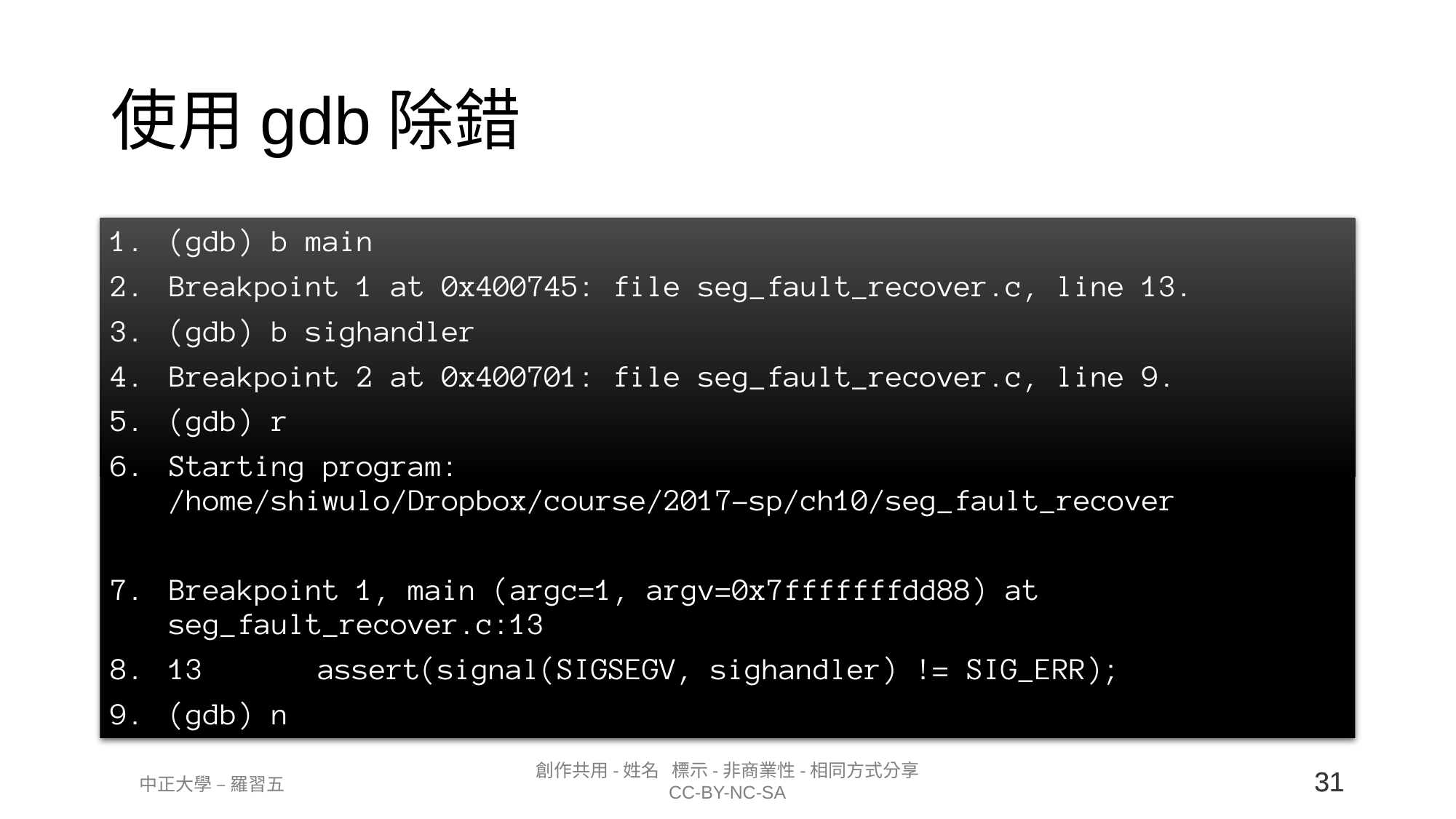

# 使用gdb除錯
(gdb) b main
Breakpoint 1 at 0x400745: file seg_fault_recover.c, line 13.
(gdb) b sighandler
Breakpoint 2 at 0x400701: file seg_fault_recover.c, line 9.
(gdb) r
Starting program: /home/shiwulo/Dropbox/course/2017-sp/ch10/seg_fault_recover

Breakpoint 1, main (argc=1, argv=0x7fffffffdd88) at seg_fault_recover.c:13
13	    assert(signal(SIGSEGV, sighandler) != SIG_ERR);
(gdb) n